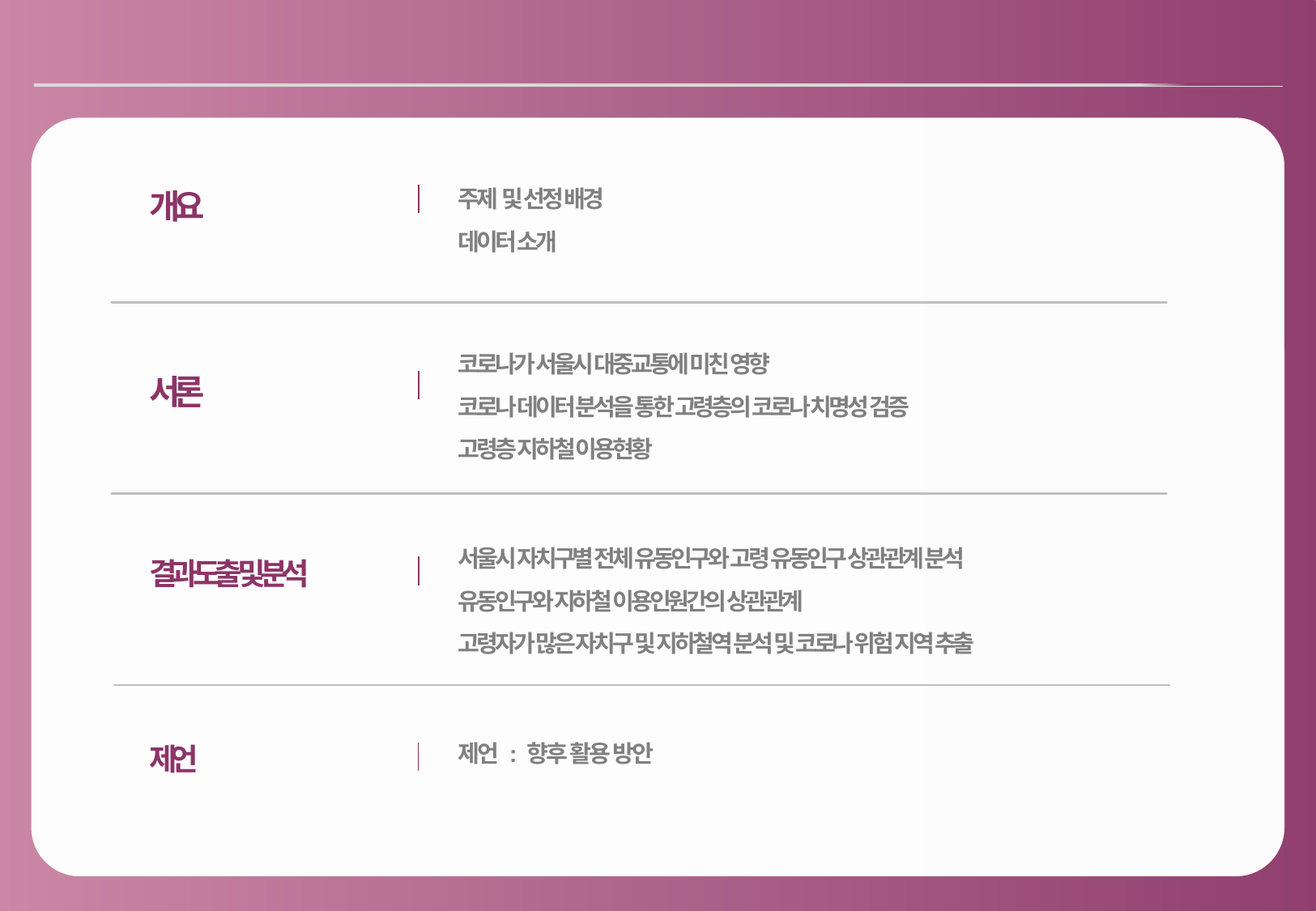

# INDEX

개요
주제  및 선정 배경
데이터 소개
코로나가 서울시 대중교통에 미친 영향
코로나 데이터 분석을 통한 고령층의 코로나 치명성 검증
고령층 지하철 이용현황
서론
서울시 자치구별 전체 유동인구와 고령 유동인구 상관관계 분석
유동인구와 지하철 이용인원간의 상관관계
고령자가 많은 자치구 및 지하철역 분석 및 코로나 위험 지역 추출

결과 도출 및 분석
제언
제언 : 향후 활용 방안